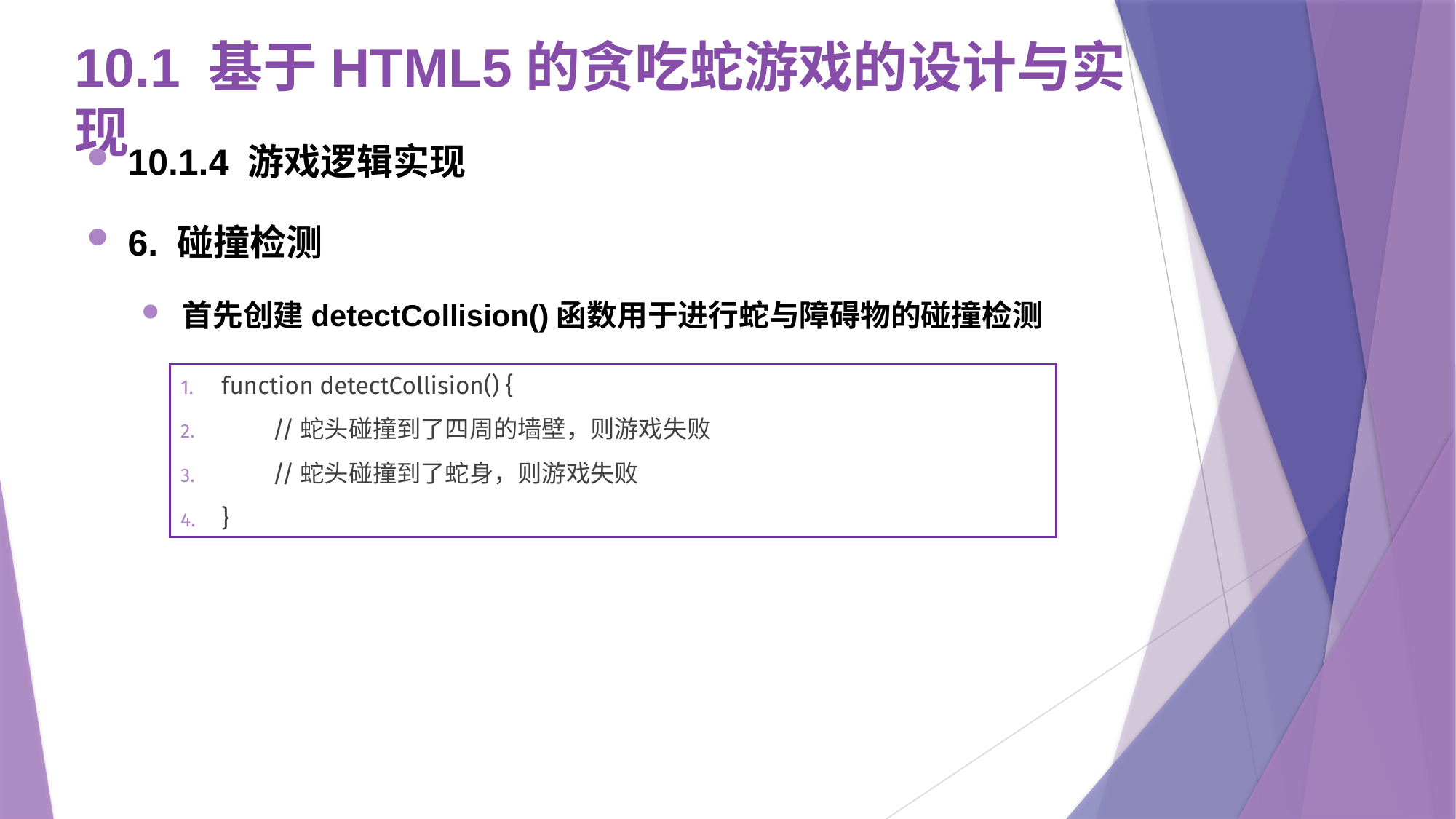

# 10.1 基于HTML5的贪吃蛇游戏的设计与实现
10.1.4 游戏逻辑实现
6. 碰撞检测
首先创建detectCollision()函数用于进行蛇与障碍物的碰撞检测

function detectCollision() {
        //蛇头碰撞到了四周的墙壁，则游戏失败
        //蛇头碰撞到了蛇身，则游戏失败
}